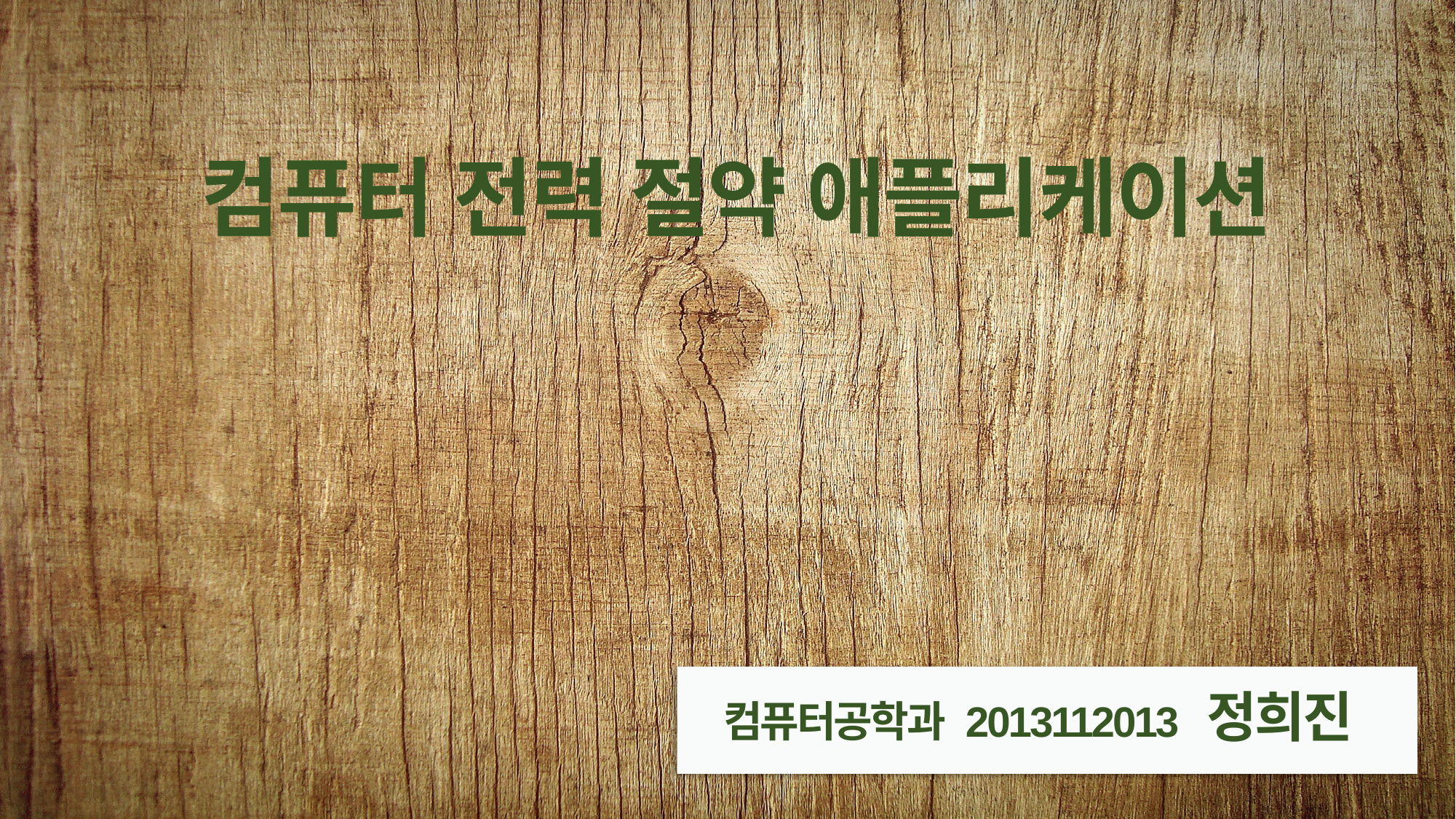

컴퓨터 전력 절약 애플리케이션

컴퓨터공학과 2013112013 정희진